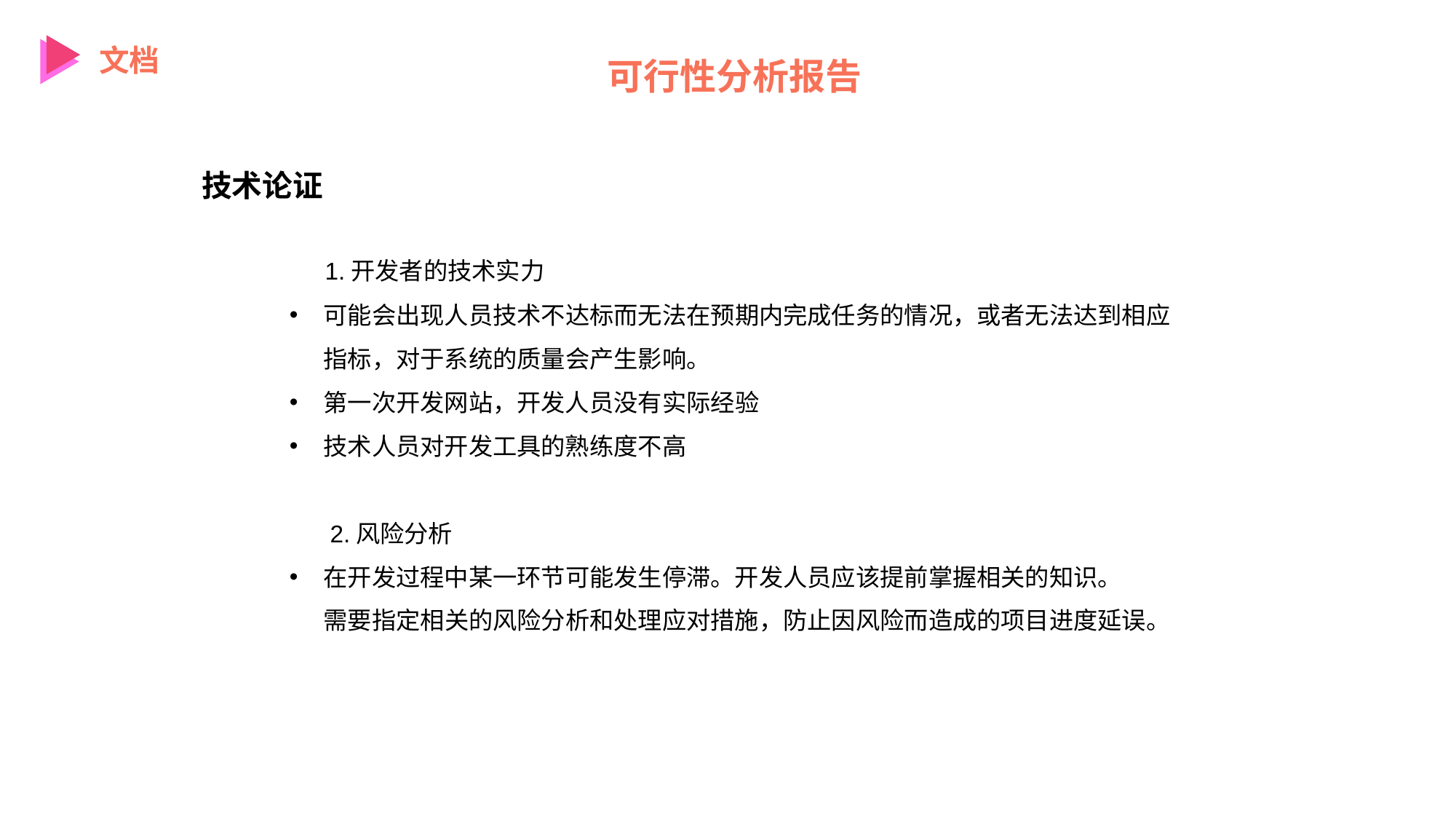

文档
可行性分析报告
技术论证
     1.开发者的技术实力
可能会出现人员技术不达标而无法在预期内完成任务的情况，或者无法达到相应指标，对于系统的质量会产生影响。
第一次开发网站，开发人员没有实际经验
技术人员对开发工具的熟练度不高

      2.风险分析
在开发过程中某一环节可能发生停滞。开发人员应该提前掌握相关的知识。
需要指定相关的风险分析和处理应对措施，防止因风险而造成的项目进度延误。